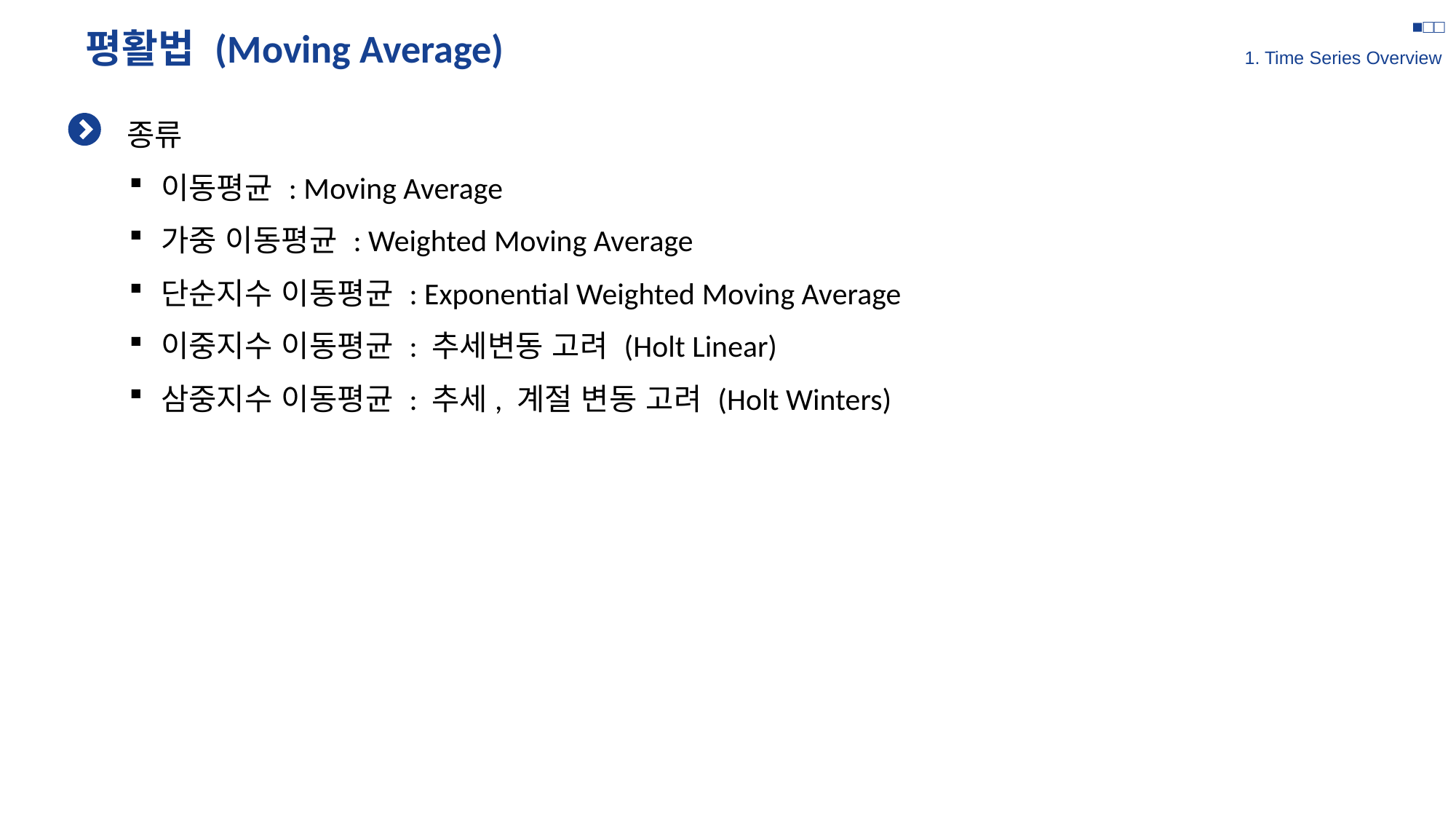

■□□
1. Time Series Overview
# 평활법 (Moving Average)
종류
이동평균 : Moving Average
가중 이동평균 : Weighted Moving Average
단순지수 이동평균 : Exponential Weighted Moving Average
이중지수 이동평균 : 추세변동 고려 (Holt Linear)
삼중지수 이동평균 : 추세, 계절 변동 고려 (Holt Winters)